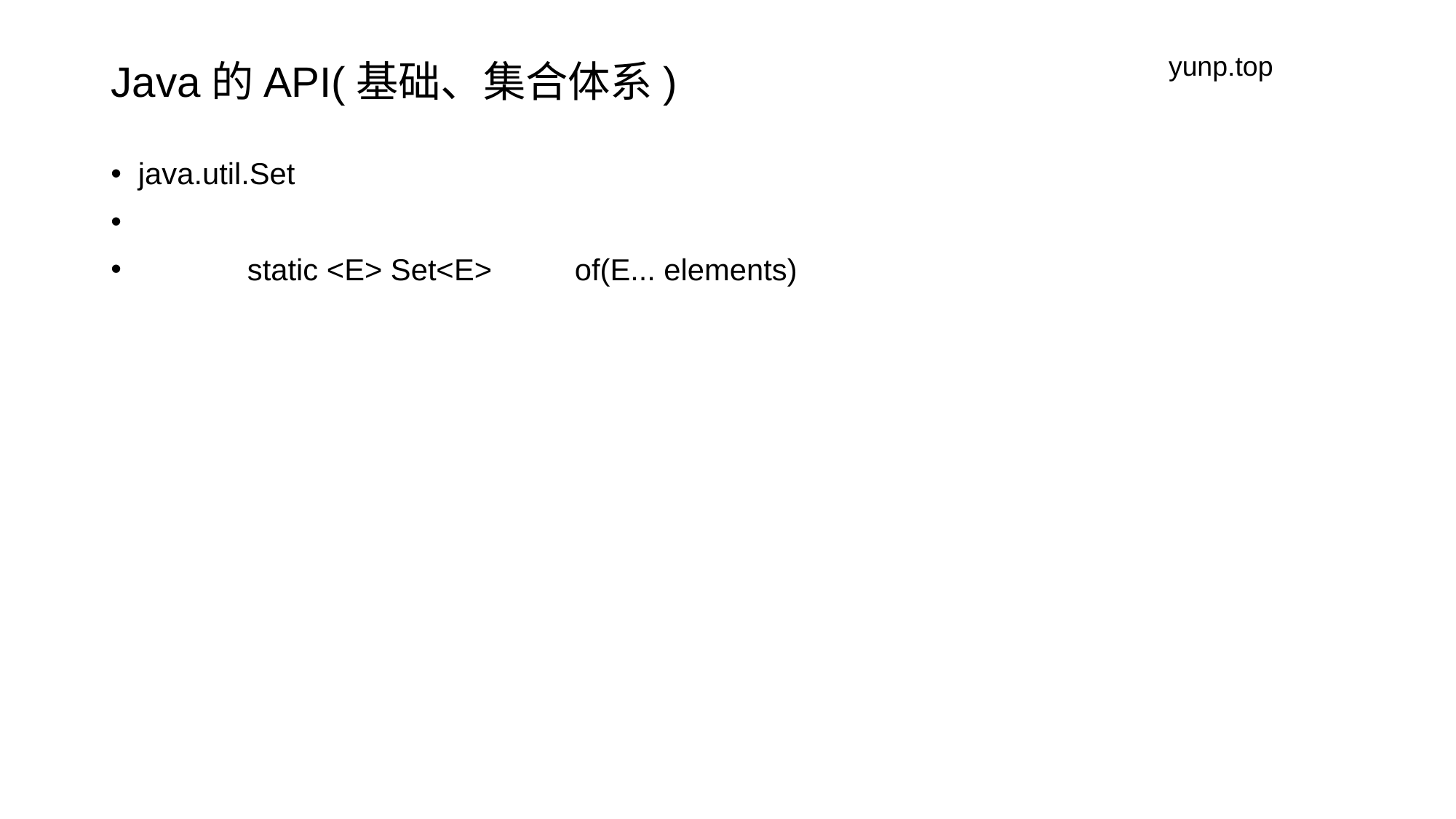

# Java的API(基础、集合体系)
yunp.top
java.util.Set

	static <E> Set<E> 	of​(E... elements)